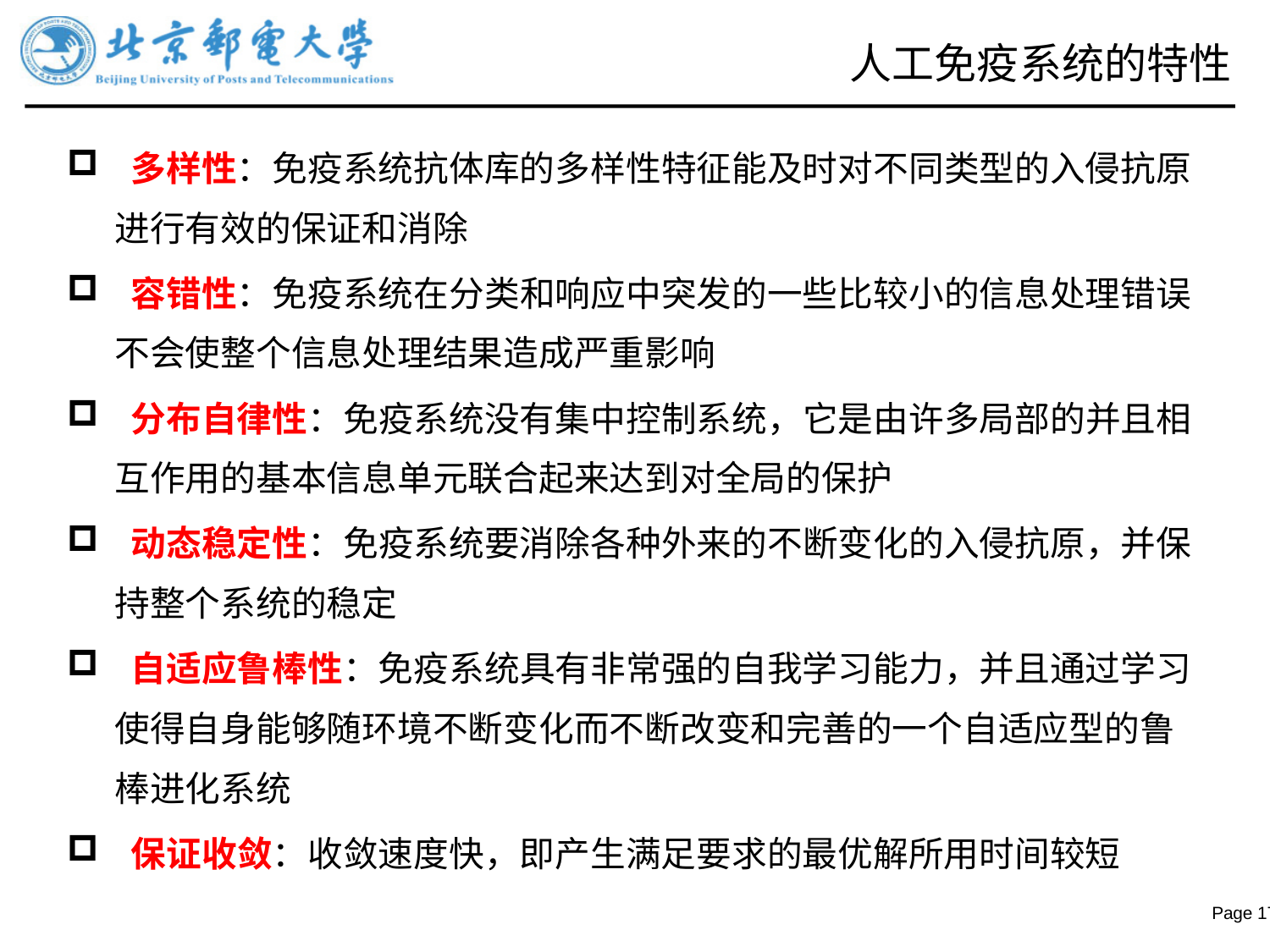

# 人工免疫系统的特性
 多样性：免疫系统抗体库的多样性特征能及时对不同类型的入侵抗原进行有效的保证和消除
 容错性：免疫系统在分类和响应中突发的一些比较小的信息处理错误不会使整个信息处理结果造成严重影响
 分布自律性：免疫系统没有集中控制系统，它是由许多局部的并且相互作用的基本信息单元联合起来达到对全局的保护
 动态稳定性：免疫系统要消除各种外来的不断变化的入侵抗原，并保持整个系统的稳定
 自适应鲁棒性：免疫系统具有非常强的自我学习能力，并且通过学习使得自身能够随环境不断变化而不断改变和完善的一个自适应型的鲁棒进化系统
 保证收敛：收敛速度快，即产生满足要求的最优解所用时间较短